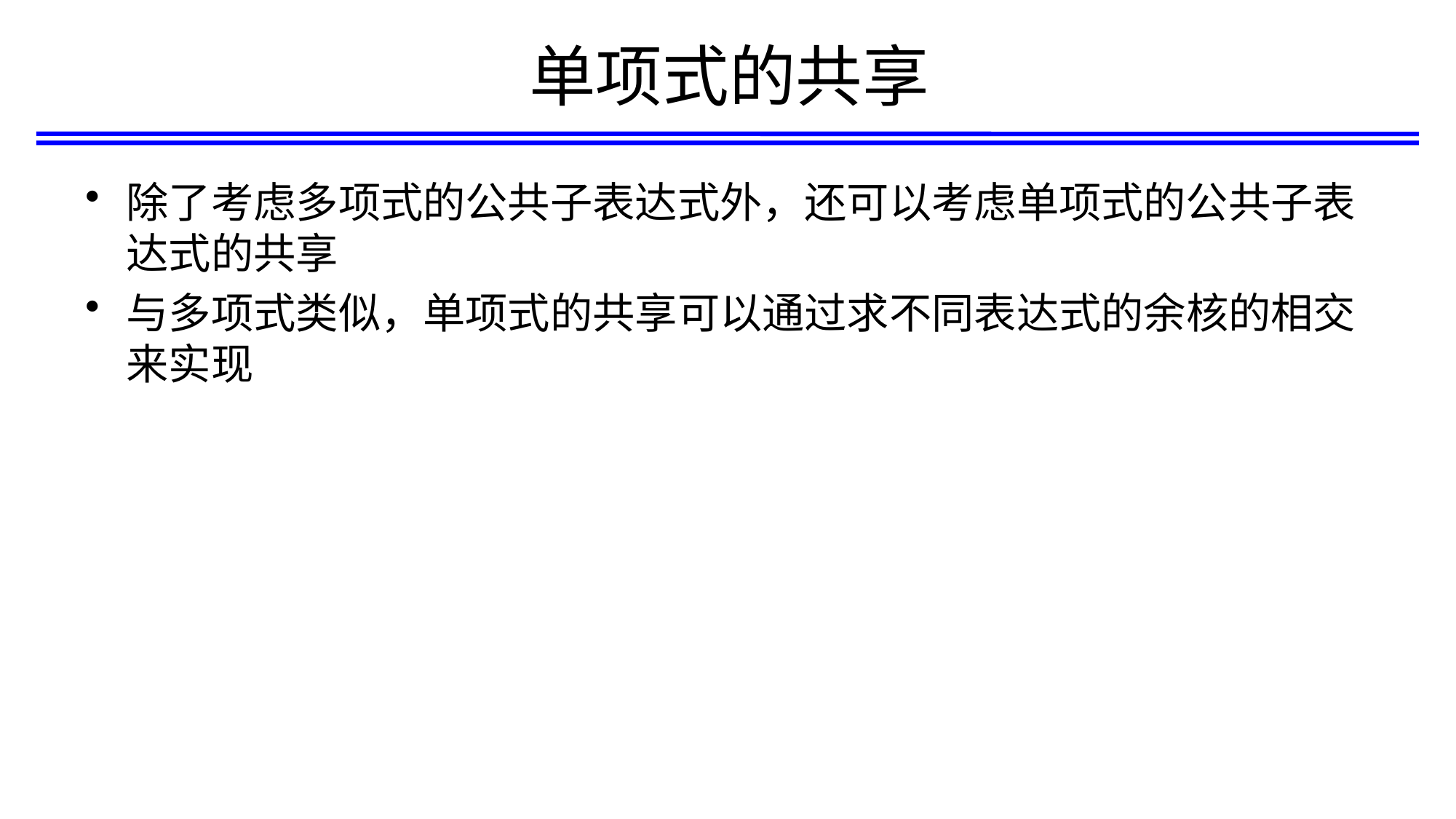

# 单项式的共享
除了考虑多项式的公共子表达式外，还可以考虑单项式的公共子表达式的共享
与多项式类似，单项式的共享可以通过求不同表达式的余核的相交来实现